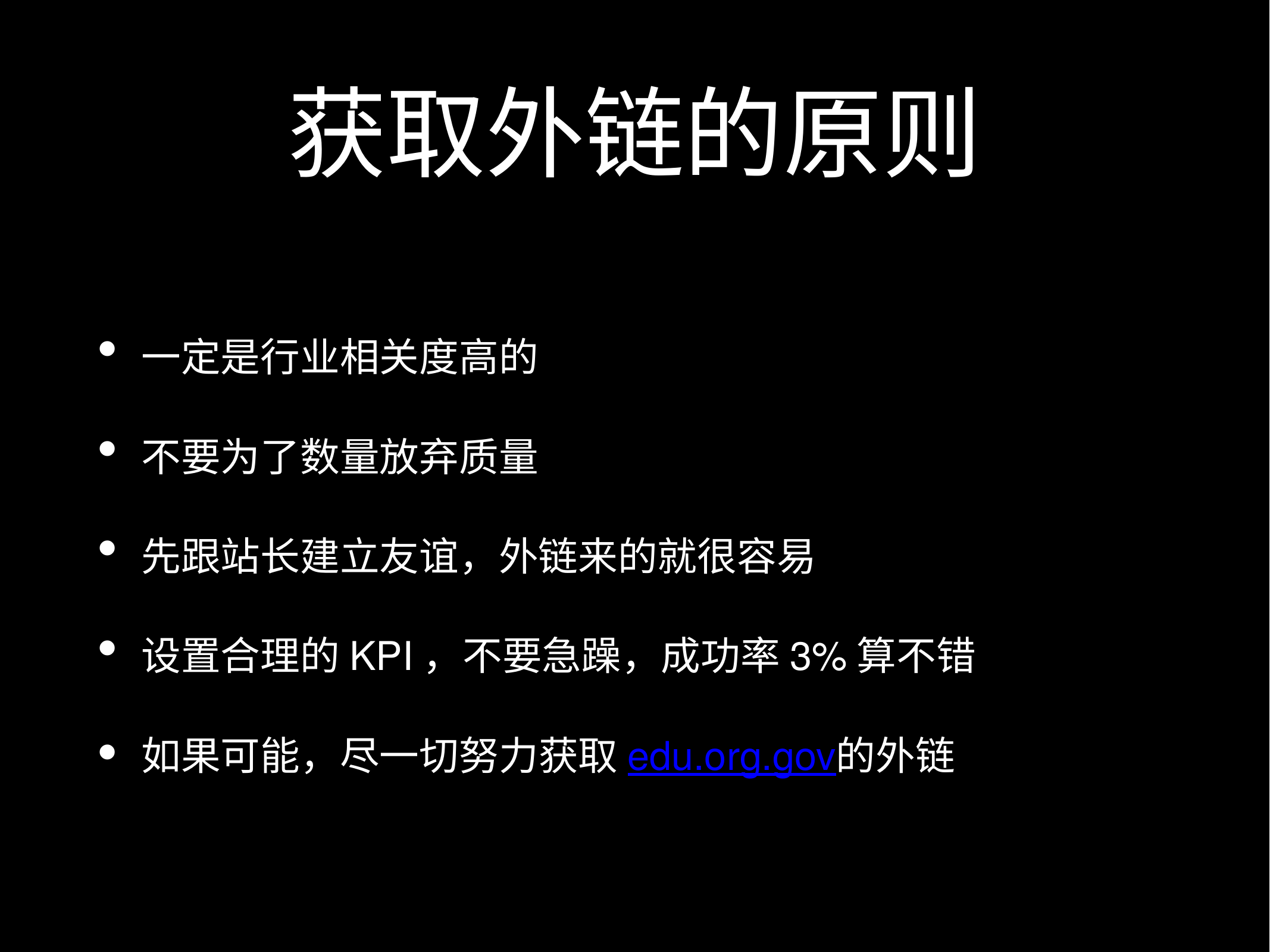

# 获取外链的原则
一定是行业相关度高的
不要为了数量放弃质量
先跟站长建立友谊，外链来的就很容易
设置合理的KPI，不要急躁，成功率3%算不错
如果可能，尽一切努力获取edu.org.gov的外链